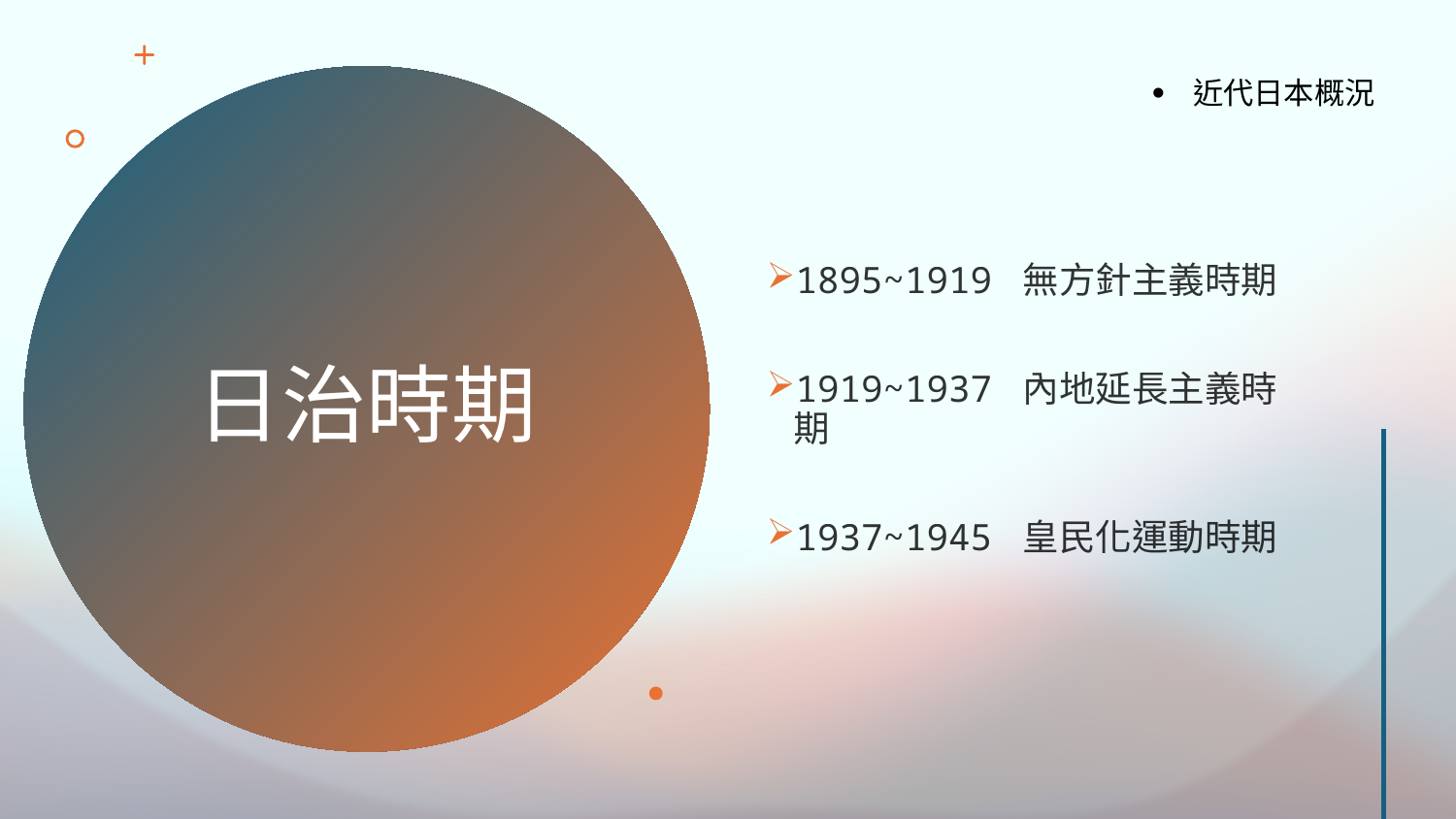

1895~1919 無方針主義時期

1919~1937 內地延長主義時期

1937~1945 皇民化運動時期

近代日本概況

# 日治時期